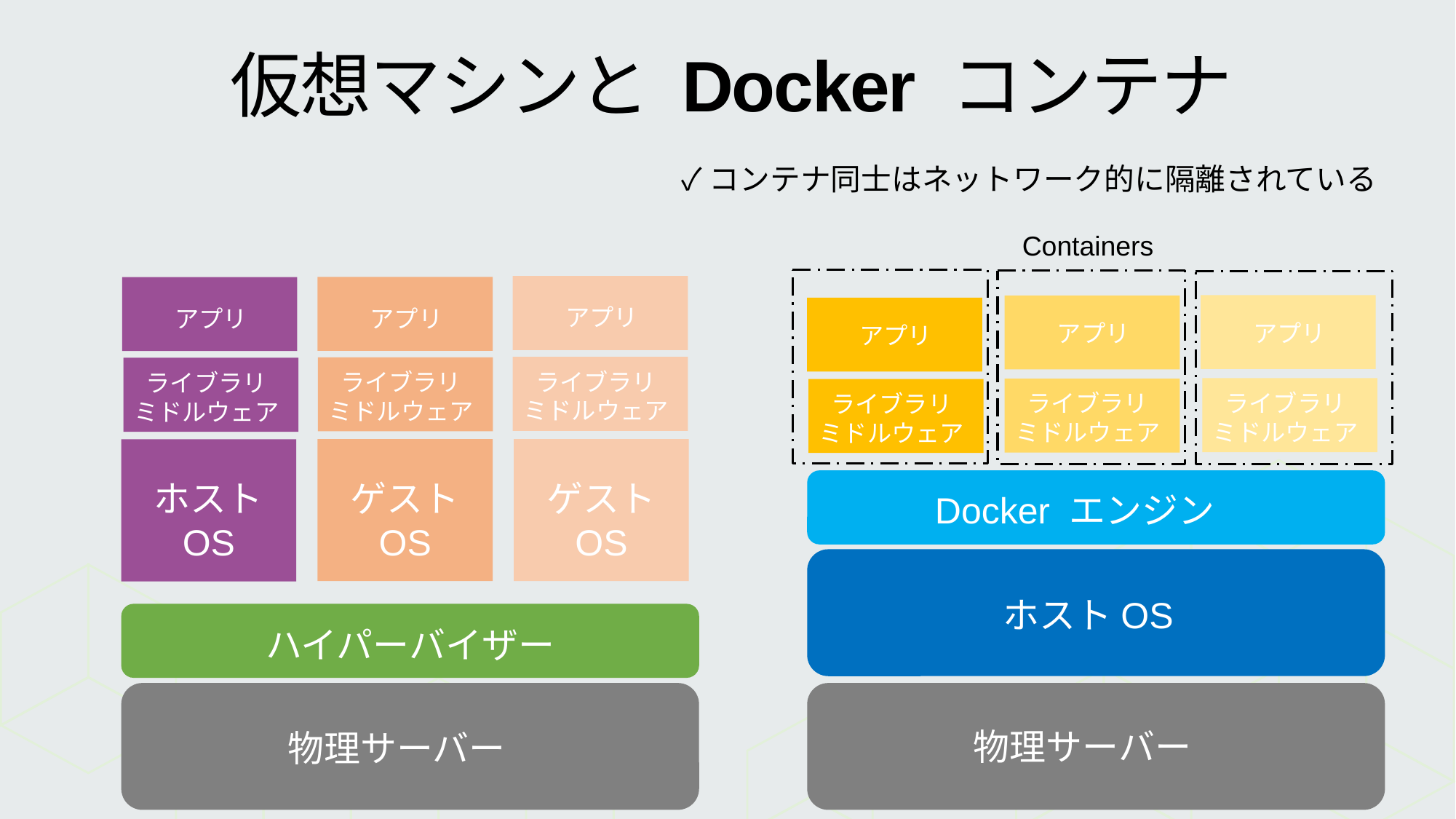

# 仮想マシンと Docker コンテナ
✓コンテナ同士はネットワーク的に隔離されている
Containers

アプリ

アプリ
アプリ
アプリ
アプリ
アプリ

ライブラリ
ミドルウェア
ライブラリ
ミドルウェア
ライブラリ
ミドルウェア

ライブラリ
ミドルウェア
ライブラリ
ミドルウェア
ライブラリ
ミドルウェア

ゲスト
OS
ゲスト
OS
ホスト
OS
Docker エンジン

ホストOS

ハイパーバイザー

物理サーバー
物理サーバー